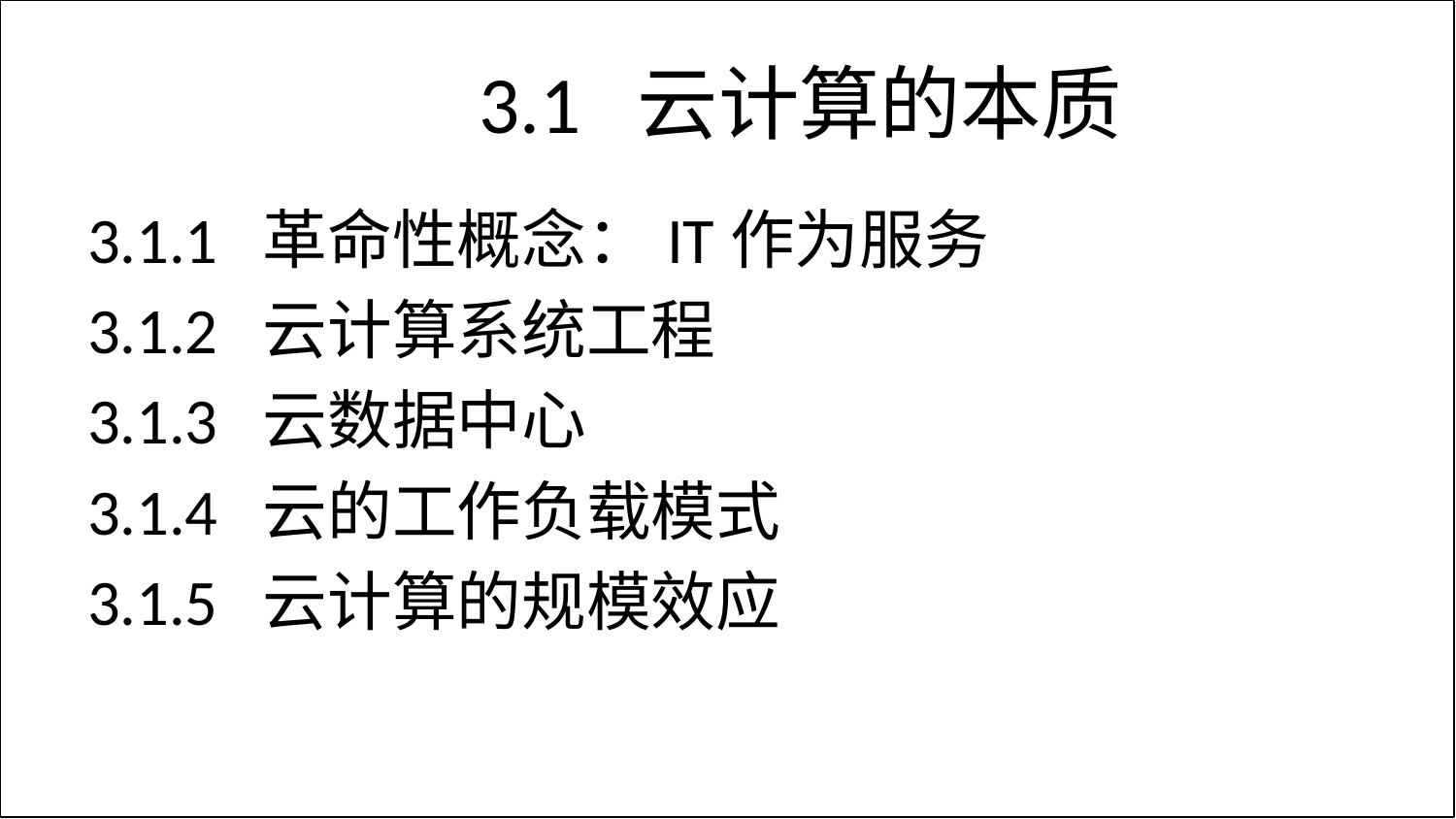

# 3.1  云计算的本质
3.1.1  革命性概念：IT作为服务
3.1.2  云计算系统工程
3.1.3  云数据中心
3.1.4  云的工作负载模式
3.1.5  云计算的规模效应